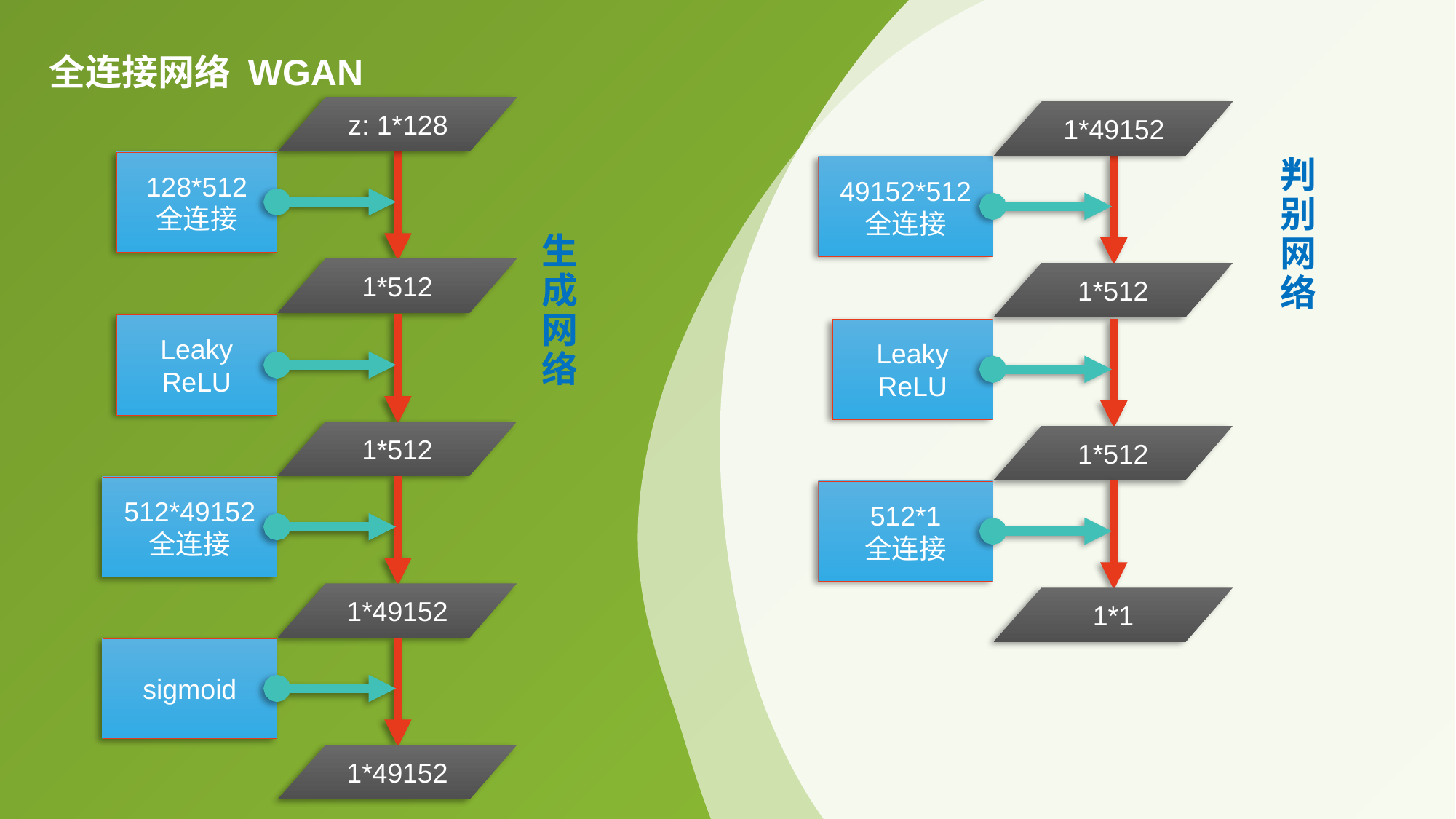

全连接网络 WGAN
z: 1*128
128*512
全连接
1*512
Leaky ReLU
1*512
512*49152
全连接
1*49152
sigmoid
1*49152
1*49152
49152*512
全连接
1*512
Leaky ReLU
1*512
512*1
全连接
1*1
判别网络
生成网络